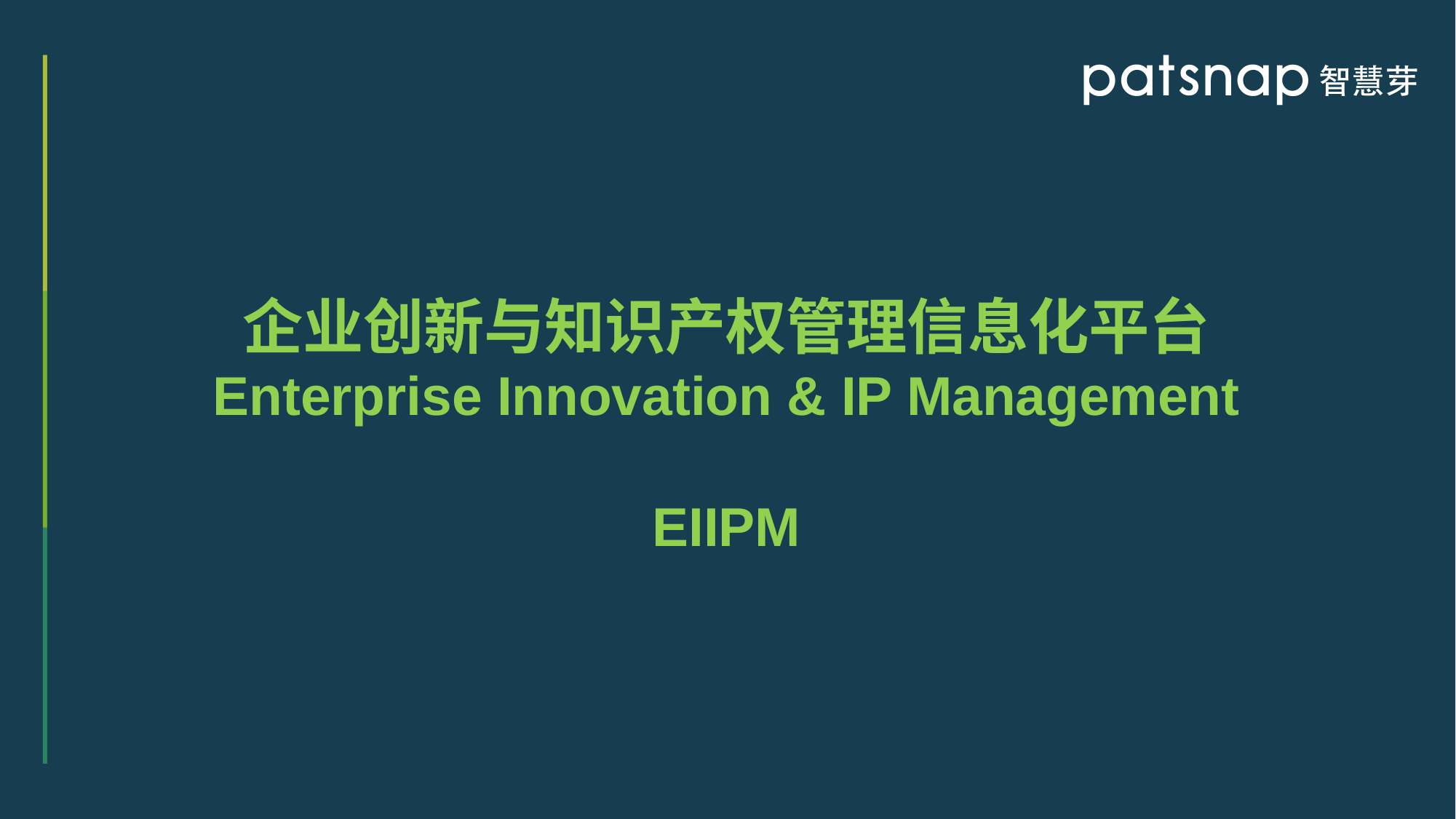

企业创新与知识产权管理信息化平台
Enterprise Innovation & IP Management

EIIPM